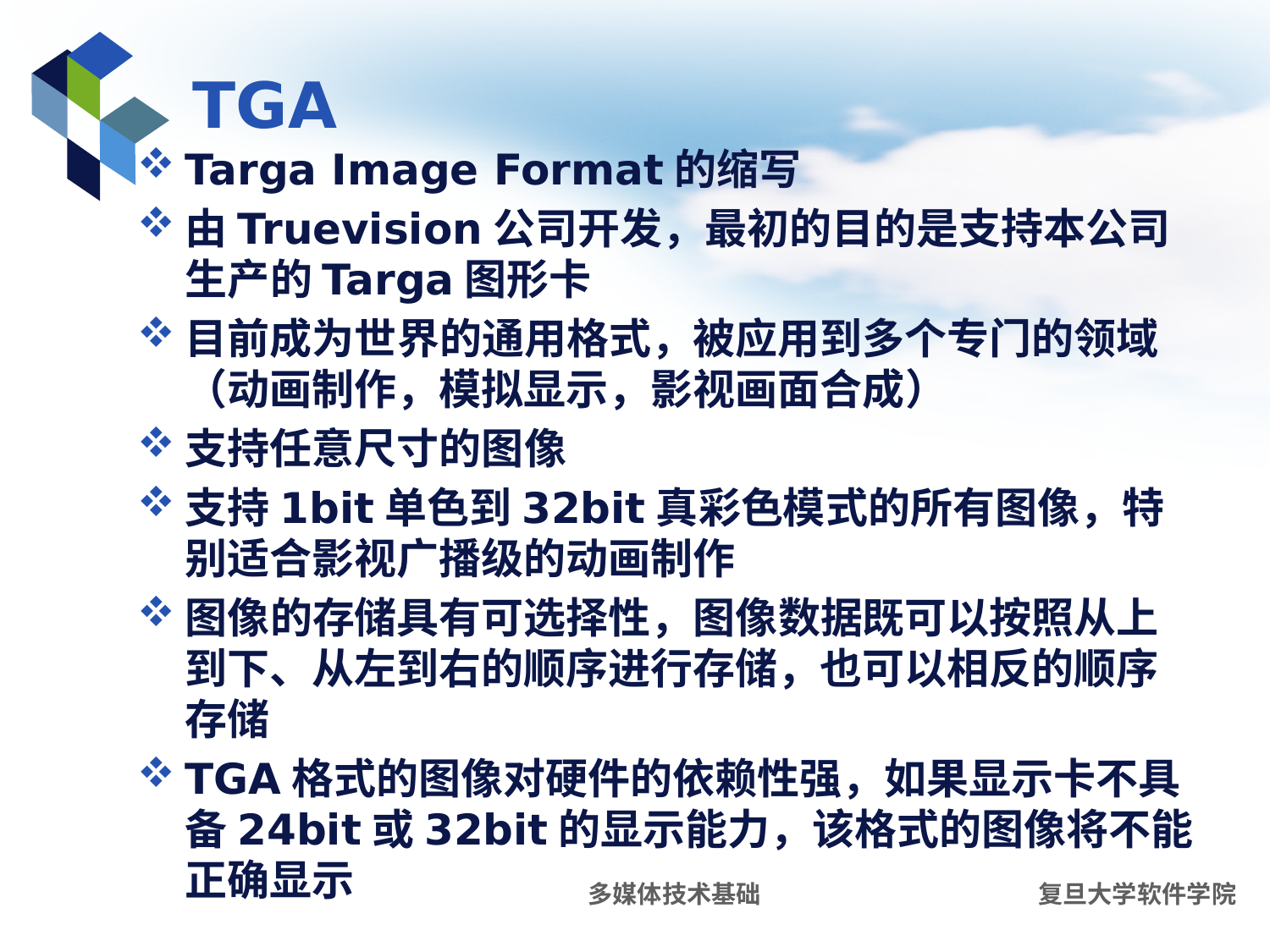

# TGA
Targa Image Format的缩写
由Truevision公司开发，最初的目的是支持本公司生产的Targa图形卡
目前成为世界的通用格式，被应用到多个专门的领域（动画制作，模拟显示，影视画面合成）
支持任意尺寸的图像
支持1bit单色到32bit真彩色模式的所有图像，特别适合影视广播级的动画制作
图像的存储具有可选择性，图像数据既可以按照从上到下、从左到右的顺序进行存储，也可以相反的顺序存储
TGA格式的图像对硬件的依赖性强，如果显示卡不具备24bit或32bit的显示能力，该格式的图像将不能正确显示
多媒体技术基础